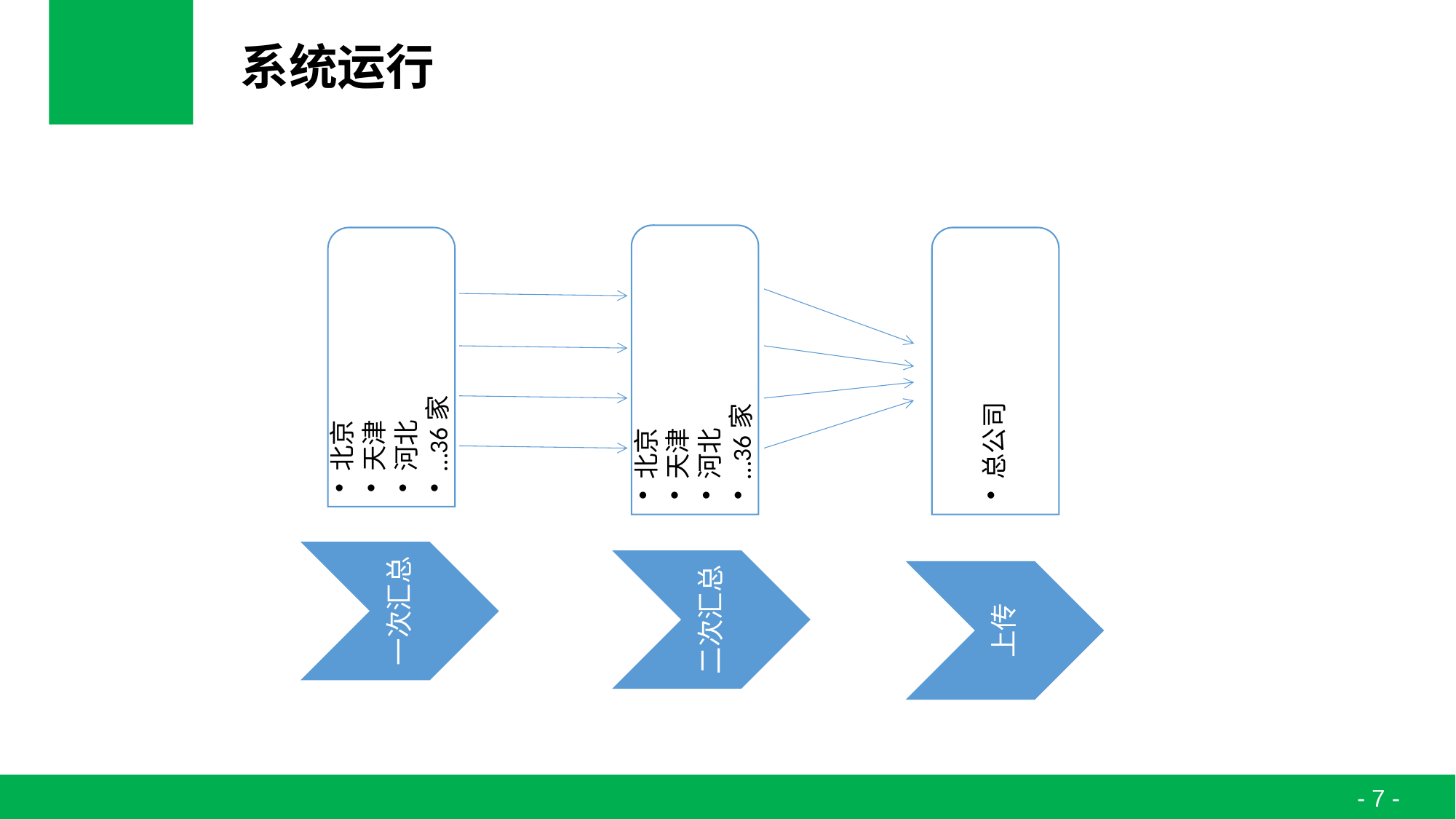

# 系统运行
一次汇总
北京
天津
河北
…36家
二次汇总
北京
天津
河北
…36家
上传
总公司